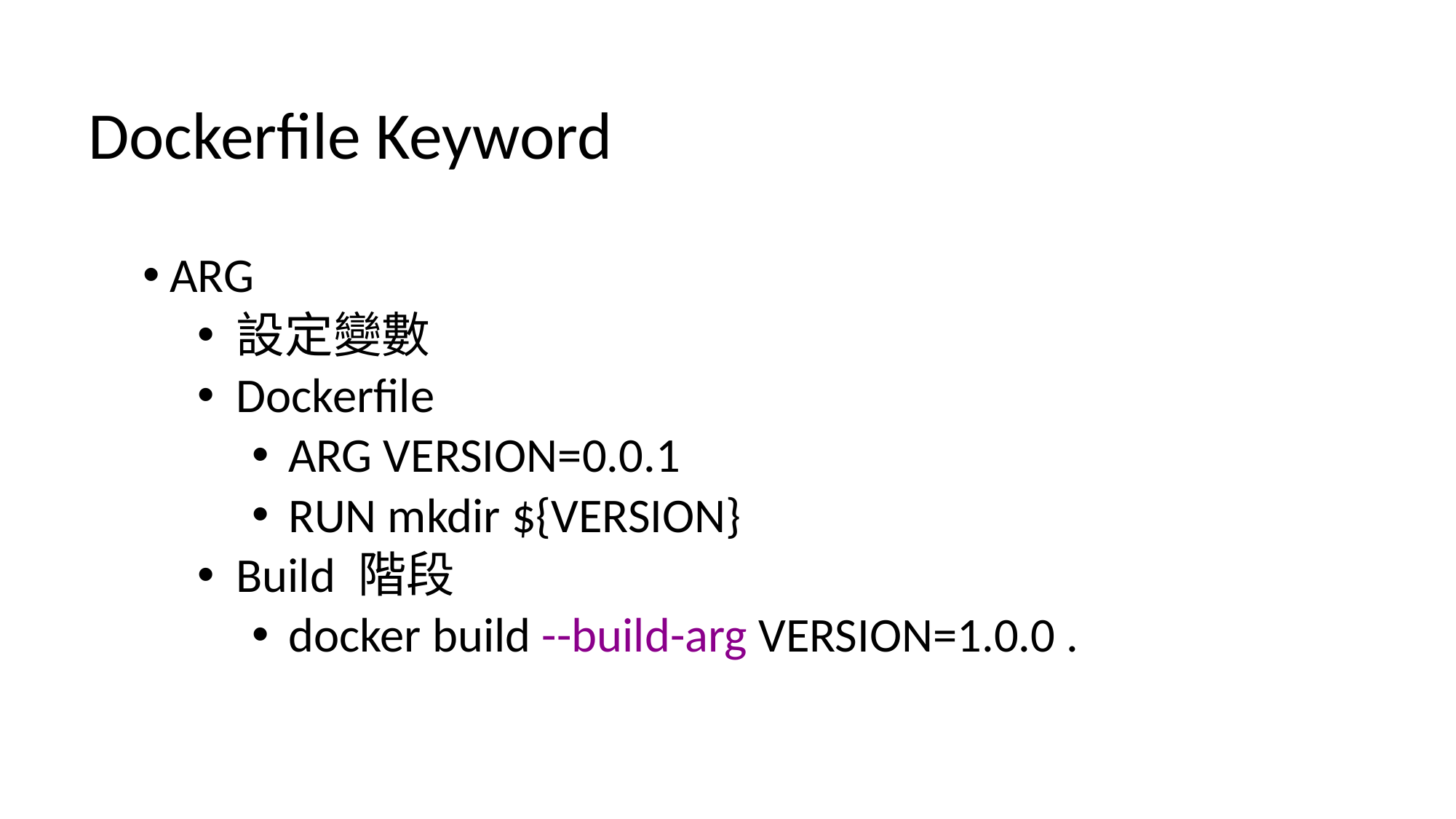

# Dockerfile Keyword
ARG
設定變數
Dockerfile
ARG VERSION=0.0.1
RUN mkdir ${VERSION}
Build 階段
docker build --build-arg VERSION=1.0.0 .